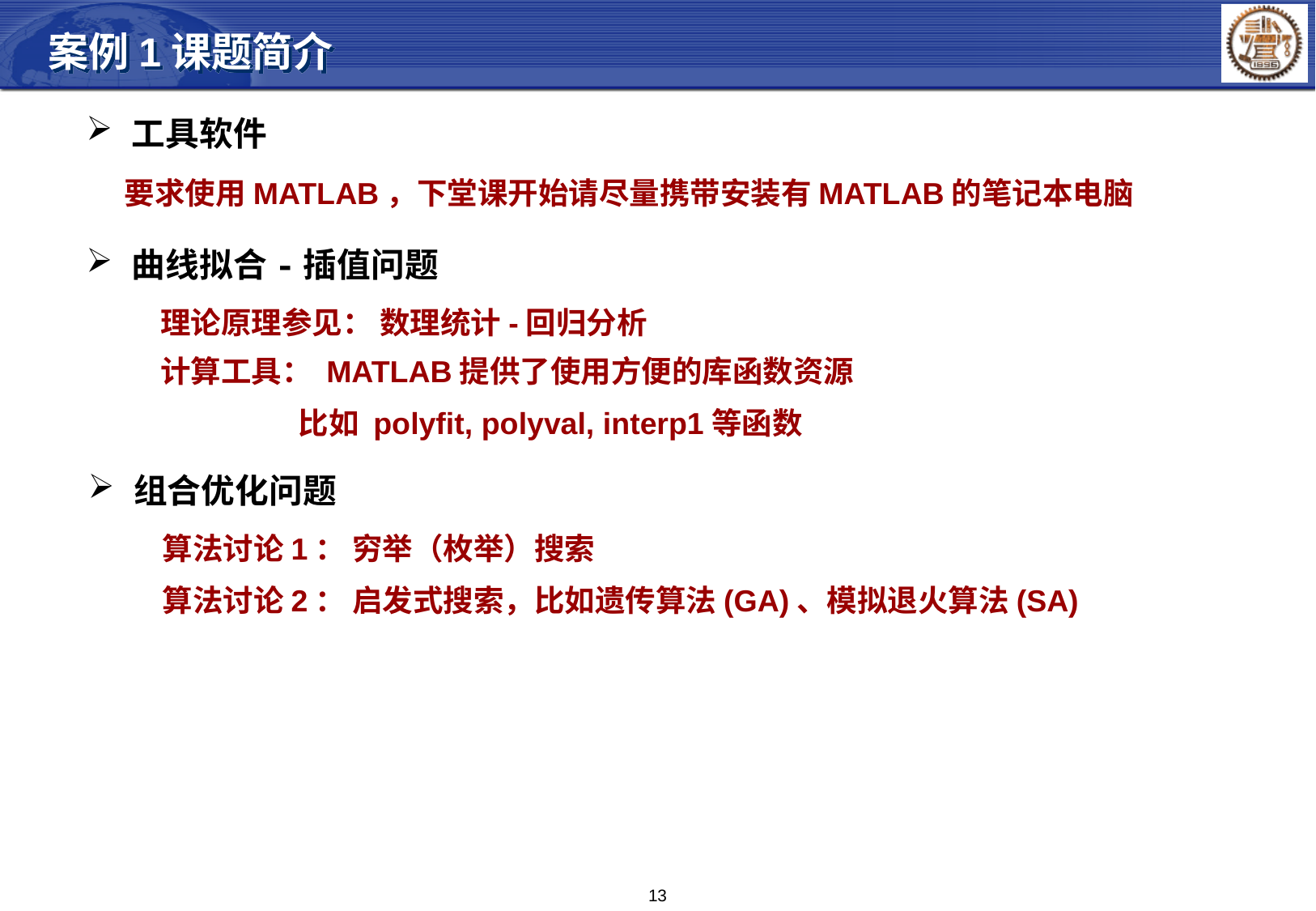

案例1课题简介
工具软件
要求使用MATLAB，下堂课开始请尽量携带安装有MATLAB的笔记本电脑
曲线拟合-插值问题
理论原理参见： 数理统计-回归分析
计算工具： MATLAB提供了使用方便的库函数资源
                   比如 polyfit, polyval, interp1等函数
组合优化问题
算法讨论1： 穷举（枚举）搜索
算法讨论2： 启发式搜索，比如遗传算法(GA)、模拟退火算法(SA)
13